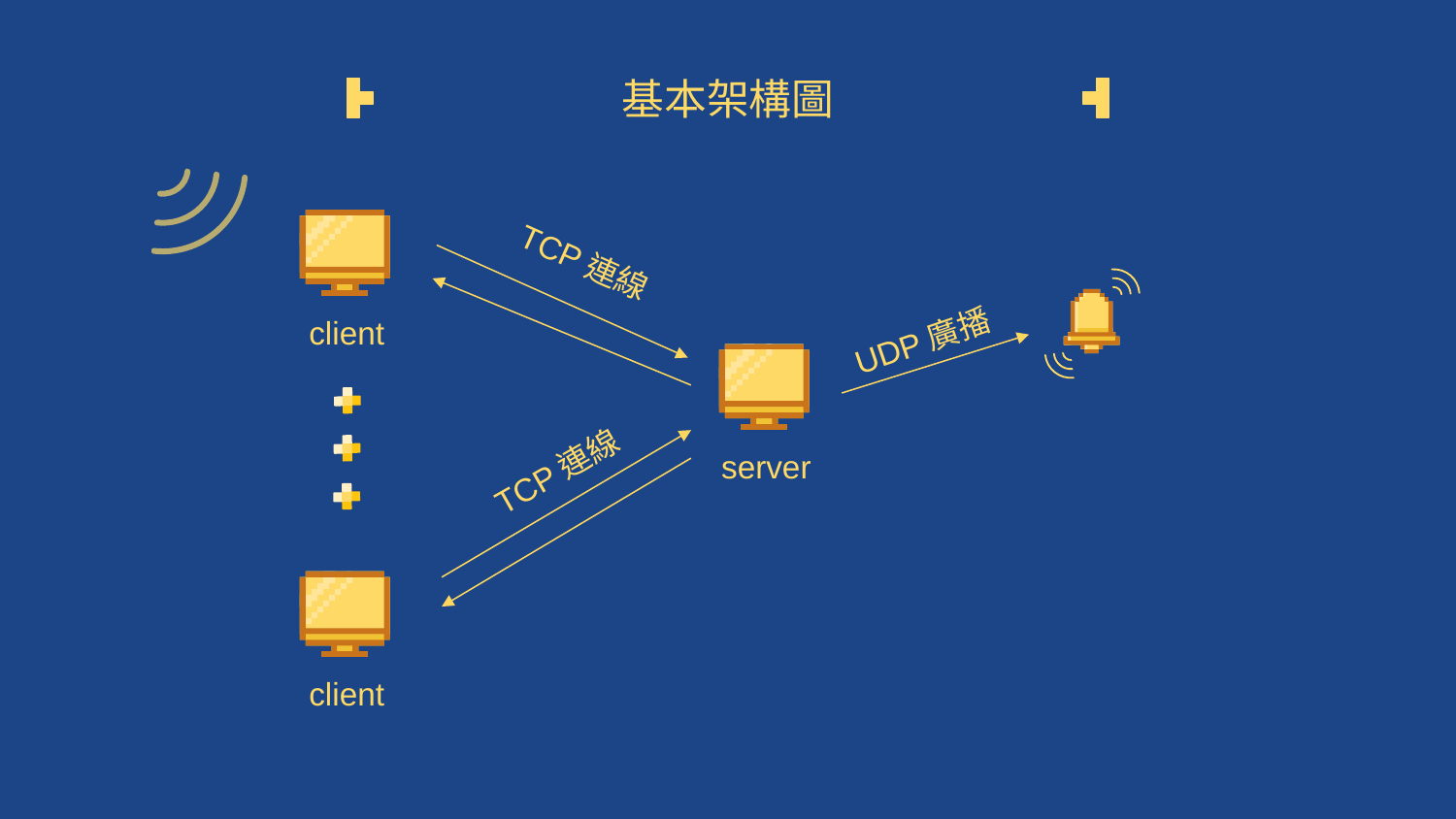

# 基本架構圖

TCP連線

client
UDP廣播

server
TCP連線

client